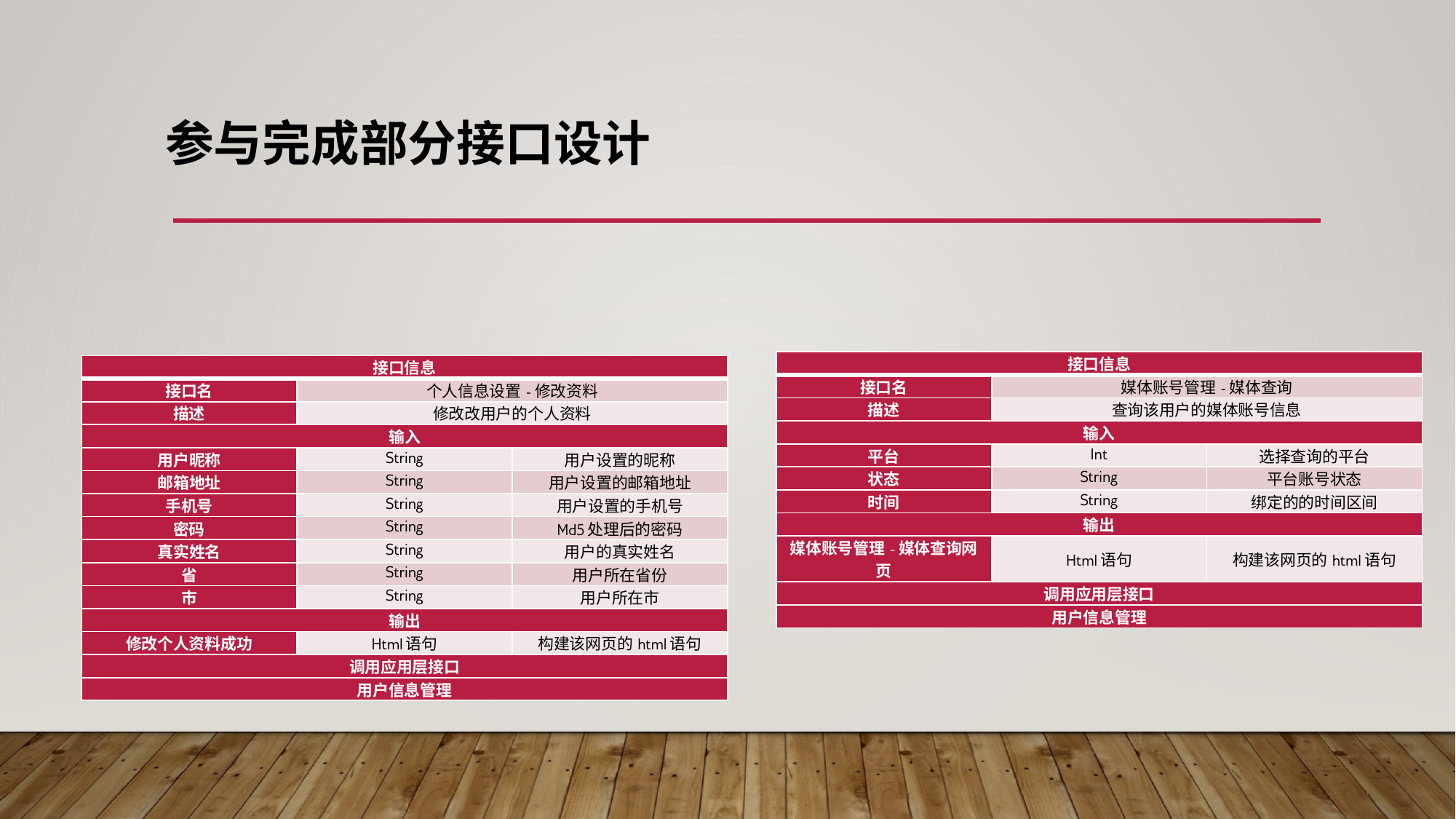

# 参与完成部分接口设计
| 接口信息 |  |  |
| --- | --- | --- |
| 接口名 | 媒体账号管理-媒体查询 |  |
| 描述 | 查询该用户的媒体账号信息 |  |
| 输入 |  |  |
| 平台 | Int | 选择查询的平台 |
| 状态 | String | 平台账号状态 |
| 时间 | String | 绑定的的时间区间 |
| 输出 |  |  |
| 媒体账号管理-媒体查询网页 | Html语句 | 构建该网页的html语句 |
| 调用应用层接口 |  |  |
| 用户信息管理 |  |  |
| 接口信息 |  |  |
| --- | --- | --- |
| 接口名 | 个人信息设置-修改资料 |  |
| 描述 | 修改改用户的个人资料 |  |
| 输入 |  |  |
| 用户昵称 | String | 用户设置的昵称 |
| 邮箱地址 | String | 用户设置的邮箱地址 |
| 手机号 | String | 用户设置的手机号 |
| 密码 | String | Md5处理后的密码 |
| 真实姓名 | String | 用户的真实姓名 |
| 省 | String | 用户所在省份 |
| 市 | String | 用户所在市 |
| 输出 |  |  |
| 修改个人资料成功 | Html语句 | 构建该网页的html语句 |
| 调用应用层接口 |  |  |
| 用户信息管理 |  |  |